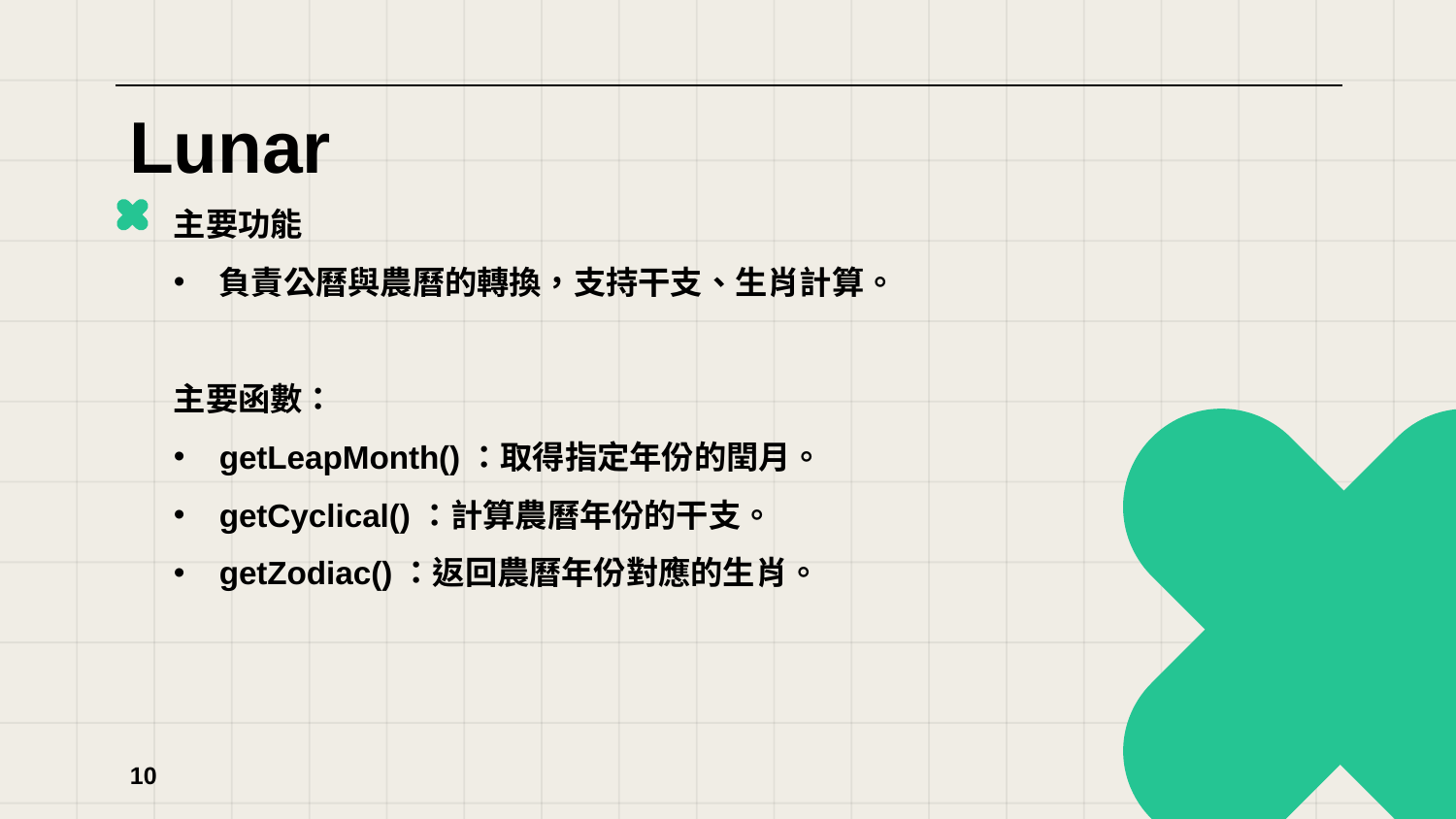

# Lunar
主要功能
負責公曆與農曆的轉換，支持干支、生肖計算。

主要函數：
getLeapMonth()：取得指定年份的閏月。
getCyclical()：計算農曆年份的干支。
getZodiac()：返回農曆年份對應的生肖。

10